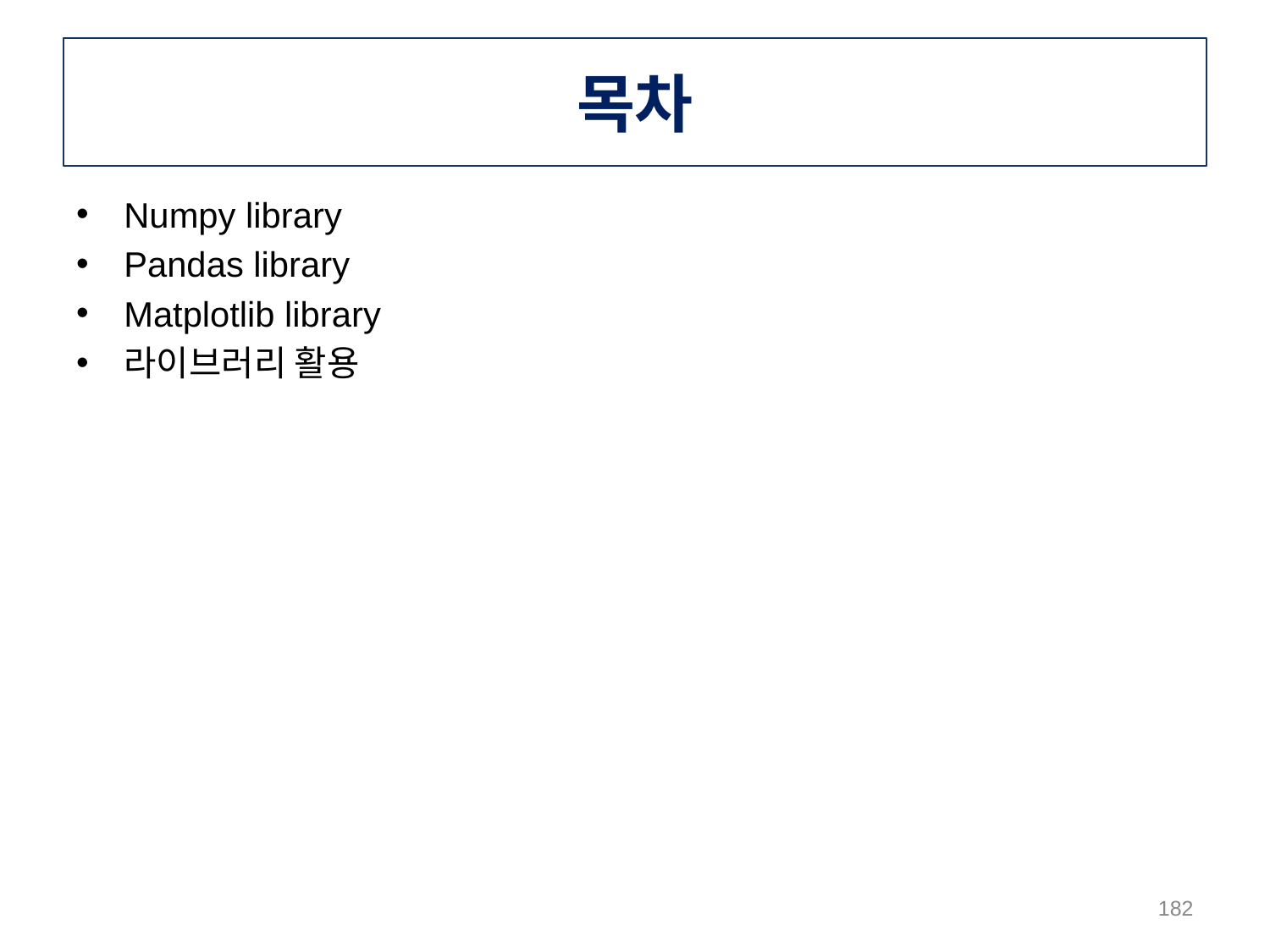

# 목차
Numpy library
Pandas library
Matplotlib library
라이브러리 활용
182